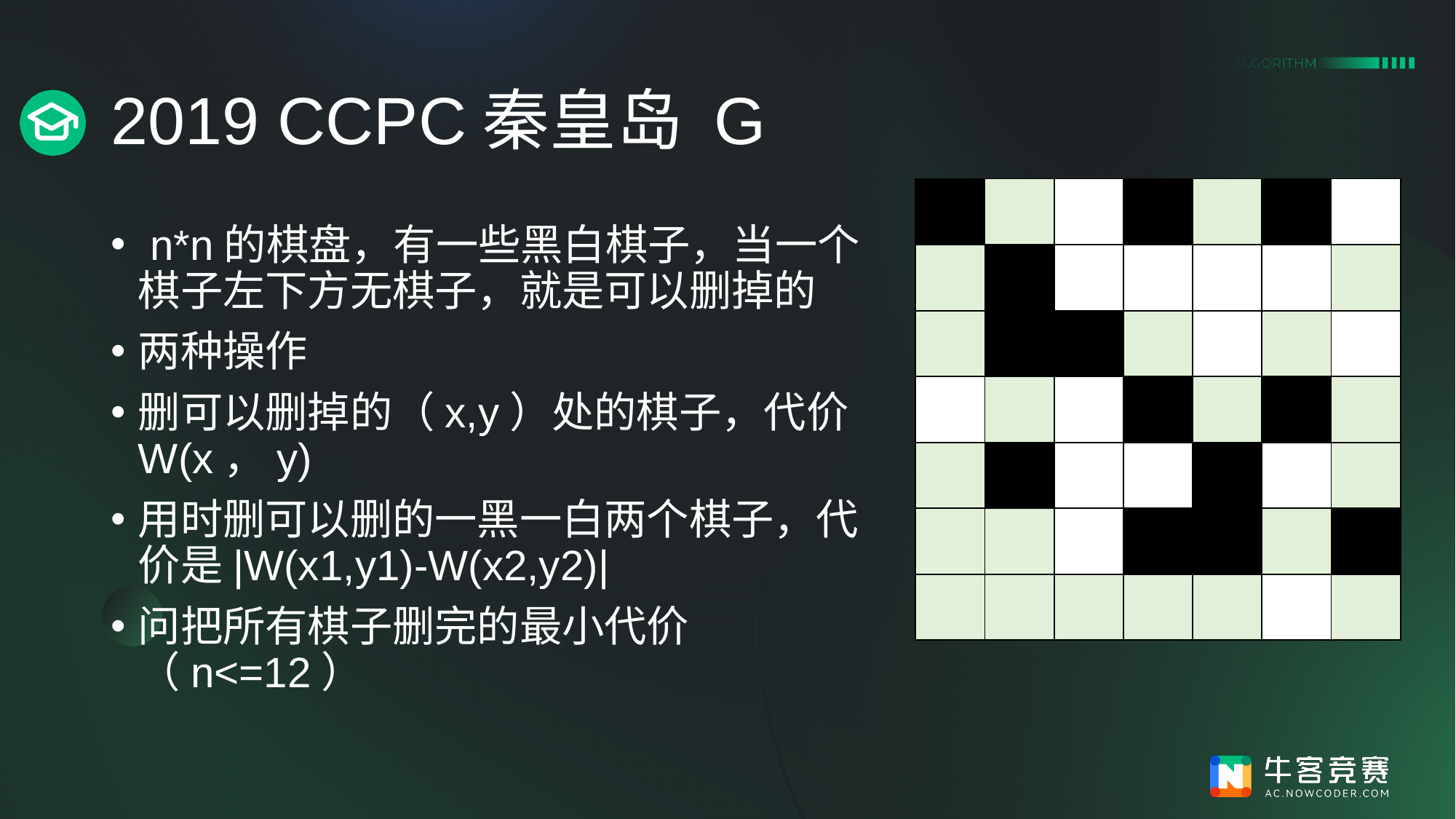

# 2019 CCPC秦皇岛 G
|  |  |  |  |  |  |  |
| --- | --- | --- | --- | --- | --- | --- |
|  |  |  |  |  |  |  |
|  |  |  |  |  |  |  |
|  |  |  |  |  |  |  |
|  |  |  |  |  |  |  |
|  |  |  |  |  |  |  |
|  |  |  |  |  |  |  |
 n*n的棋盘，有一些黑白棋子，当一个棋子左下方无棋子，就是可以删掉的
两种操作
删可以删掉的（x,y）处的棋子，代价W(x，y)
用时删可以删的一黑一白两个棋子，代价是|W(x1,y1)-W(x2,y2)|
问把所有棋子删完的最小代价（n<=12）